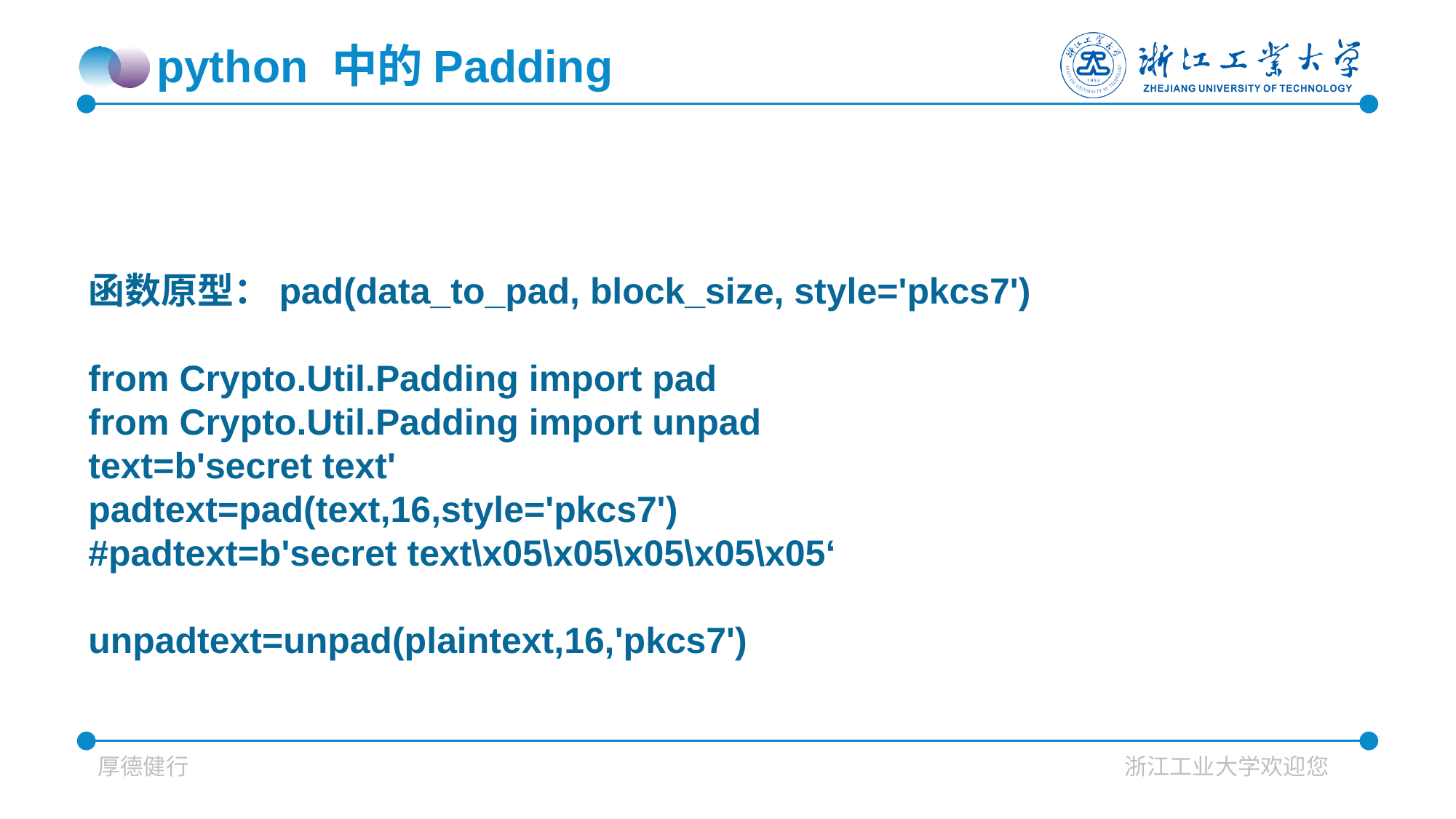

python 中的Padding

函数原型：pad(data_to_pad, block_size, style='pkcs7')

from Crypto.Util.Padding import pad
from Crypto.Util.Padding import unpad
text=b'secret text'
padtext=pad(text,16,style='pkcs7')
#padtext=b'secret text\x05\x05\x05\x05\x05‘

unpadtext=unpad(plaintext,16,'pkcs7')